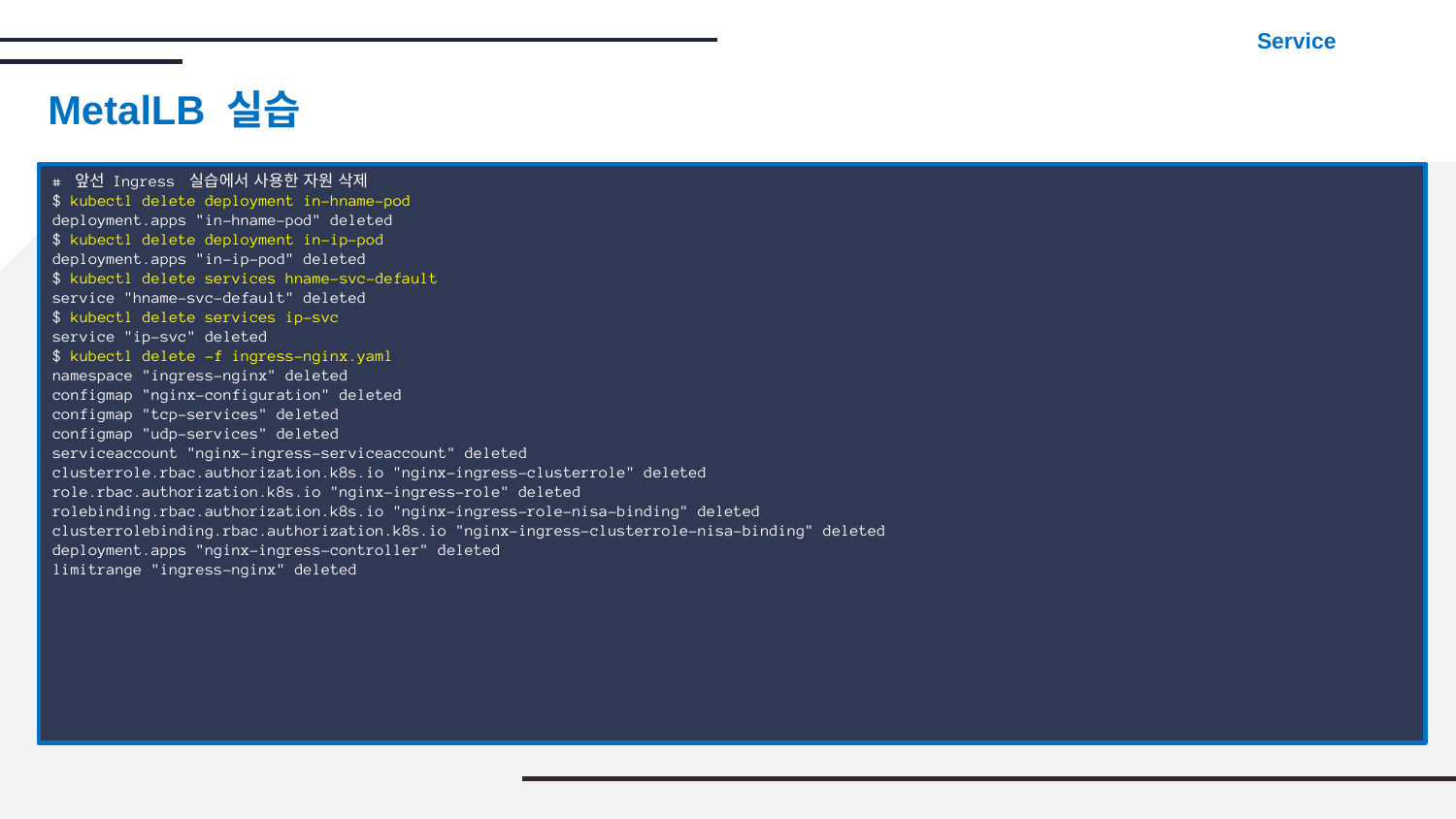

Service
MetalLB 실습

# 앞선 Ingress 실습에서 사용한 자원 삭제
$ kubectl delete deployment in-hname-pod
deployment.apps "in-hname-pod" deleted
$ kubectl delete deployment in-ip-pod
deployment.apps "in-ip-pod" deleted
$ kubectl delete services hname-svc-default
service "hname-svc-default" deleted
$ kubectl delete services ip-svc
service "ip-svc" deleted
$ kubectl delete -f ingress-nginx.yaml
namespace "ingress-nginx" deleted
configmap "nginx-configuration" deleted
configmap "tcp-services" deleted
configmap "udp-services" deleted
serviceaccount "nginx-ingress-serviceaccount" deleted
clusterrole.rbac.authorization.k8s.io "nginx-ingress-clusterrole" deleted
role.rbac.authorization.k8s.io "nginx-ingress-role" deleted
rolebinding.rbac.authorization.k8s.io "nginx-ingress-role-nisa-binding" deleted
clusterrolebinding.rbac.authorization.k8s.io "nginx-ingress-clusterrole-nisa-binding" deleted
deployment.apps "nginx-ingress-controller" deleted
limitrange "ingress-nginx" deleted